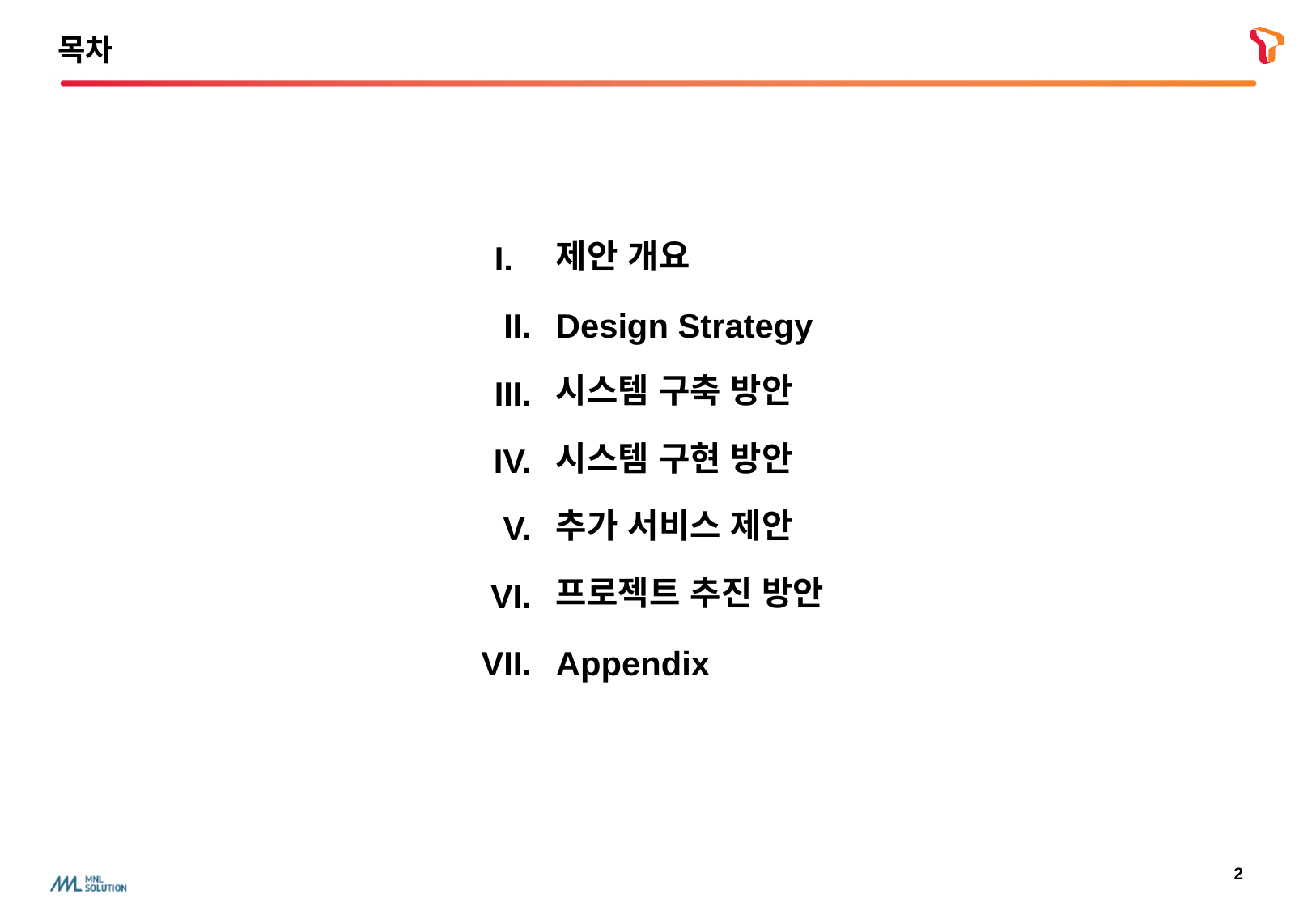

목차
| I. II. III. IV. V. VI. VII. | 제안 개요 Design Strategy 시스템 구축 방안 시스템 구현 방안 추가 서비스 제안 프로젝트 추진 방안 Appendix |
| --- | --- |